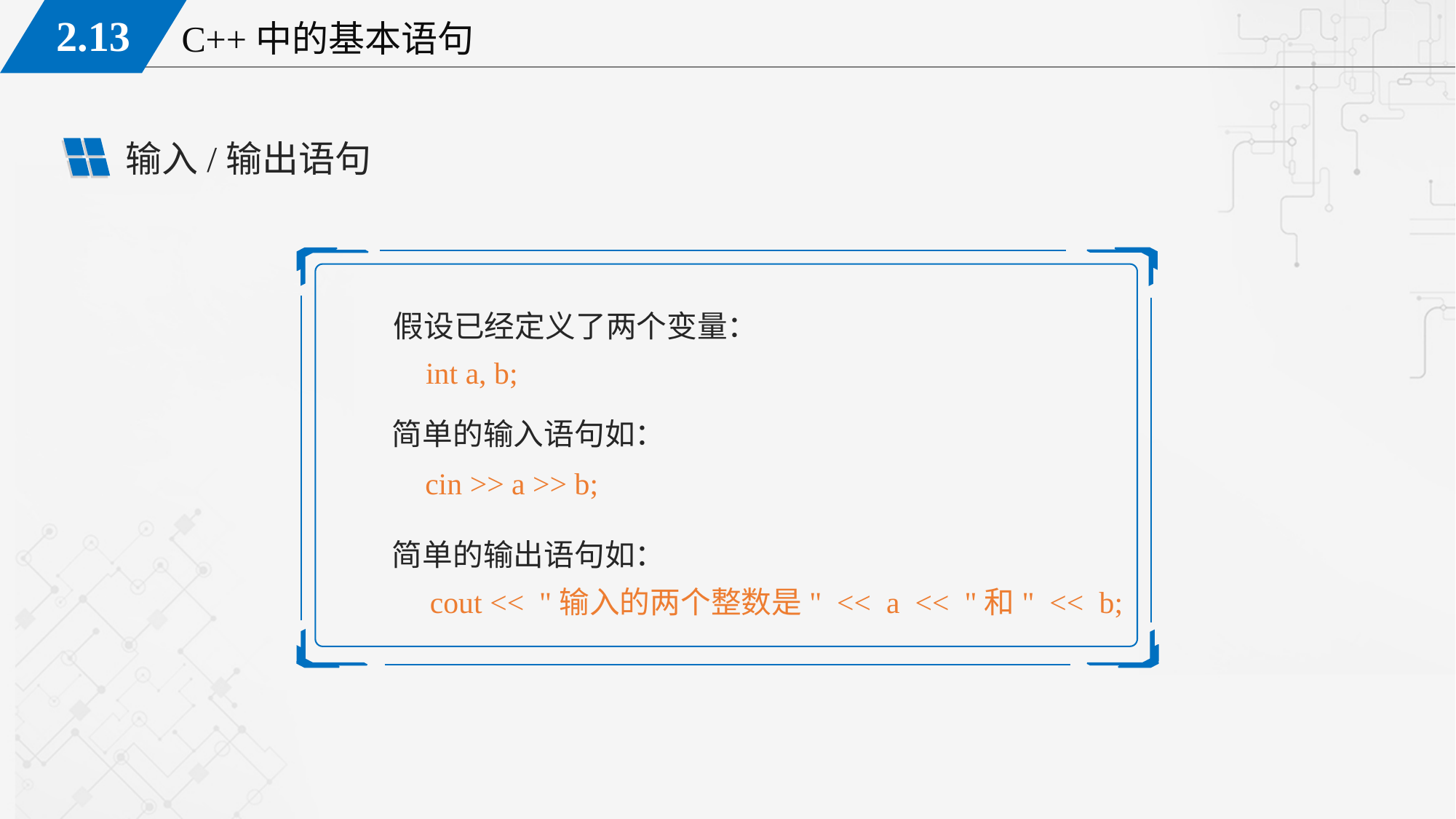

输入/输出语句

假设已经定义了两个变量：
int a, b;
     简单的输入语句如：
cin >> a >> b;
简单的输出语句如：
cout <<  "输入的两个整数是"  <<  a  <<  "和"  <<  b;